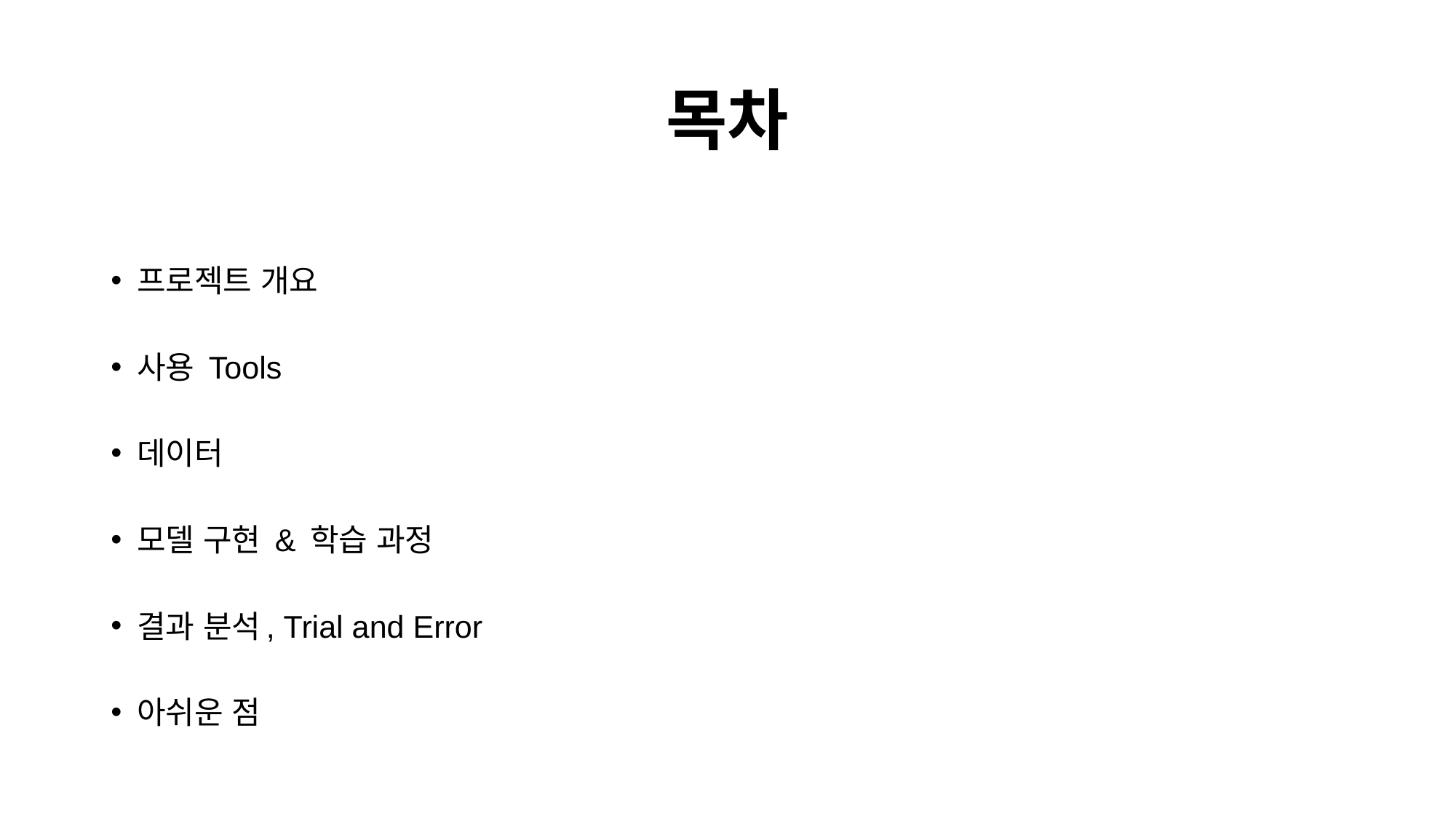

# 목차
프로젝트 개요
사용 Tools
데이터
모델 구현 & 학습 과정
결과 분석, Trial and Error
아쉬운 점